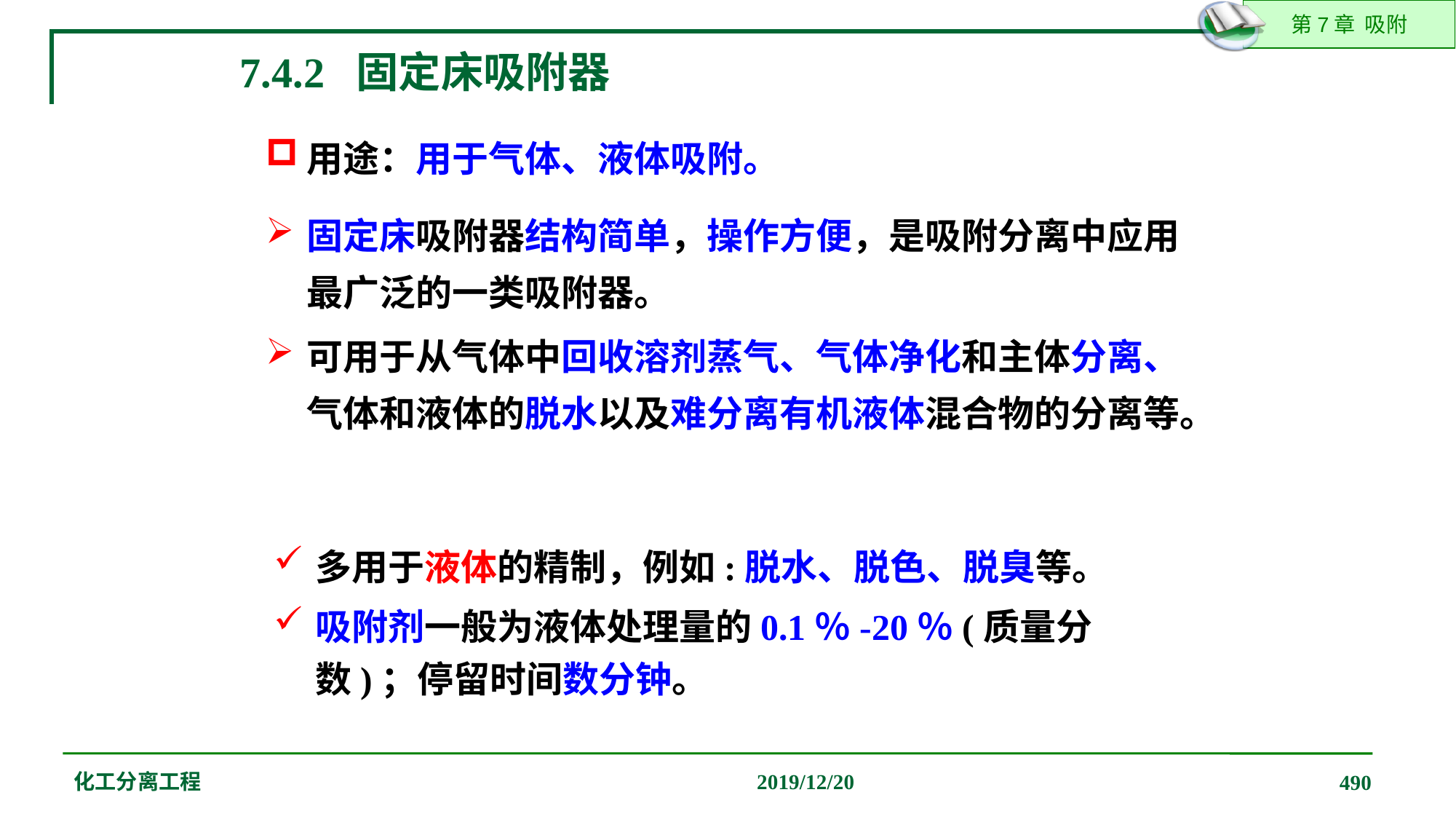

7.4.2  固定床吸附器
用途：用于气体、液体吸附。
固定床吸附器结构简单，操作方便，是吸附分离中应用最广泛的一类吸附器。
可用于从气体中回收溶剂蒸气、气体净化和主体分离、气体和液体的脱水以及难分离有机液体混合物的分离等。
多用于液体的精制，例如:脱水、脱色、脱臭等。
吸附剂一般为液体处理量的0.1％-20％(质量分数)；停留时间数分钟。
化工分离工程
2019/12/20
490